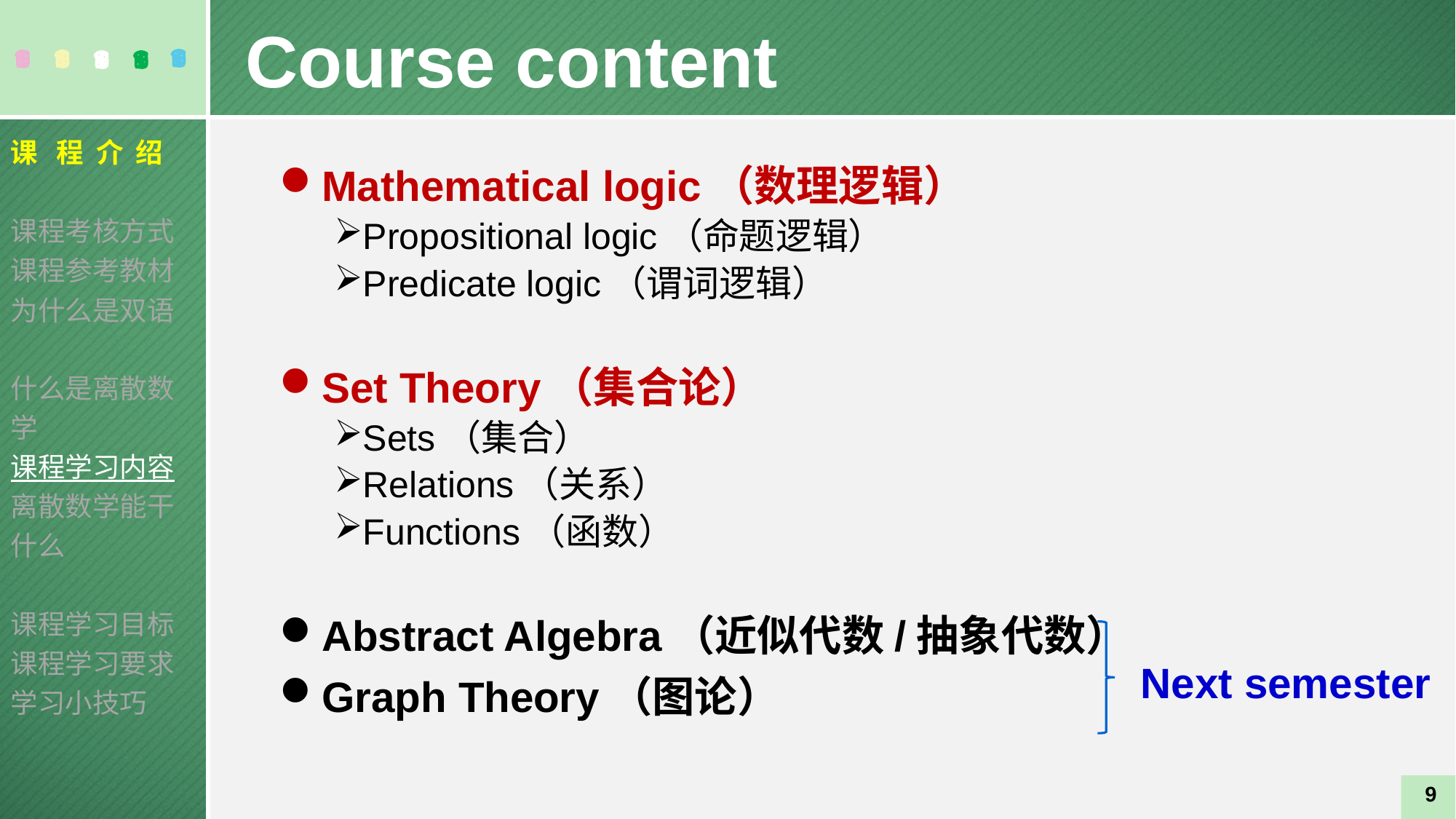

Course content

课   程  介  绍

课程考核方式
课程参考教材
为什么是双语

什么是离散数学
课程学习内容
离散数学能干什么

课程学习目标
课程学习要求
学习小技巧
Mathematical logic（数理逻辑）
Propositional logic（命题逻辑）
Predicate logic（谓词逻辑）

Set Theory（集合论）
Sets（集合）
Relations（关系）
Functions（函数）

Abstract Algebra（近似代数/抽象代数）
Graph Theory（图论）

Next semester
9